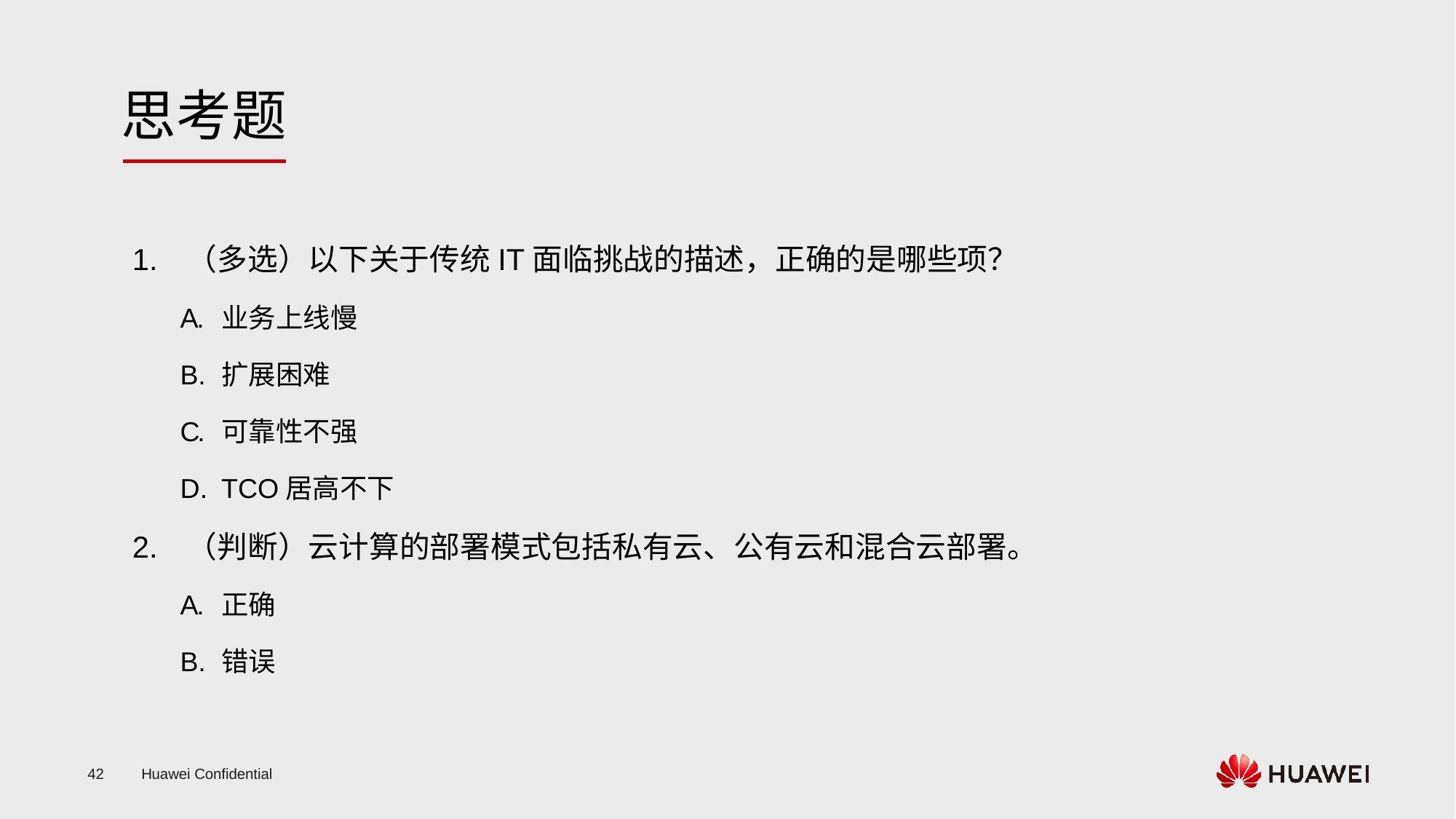

（多选）以下关于传统IT面临挑战的描述，正确的是哪些项？
业务上线慢
扩展困难
可靠性不强
TCO居高不下
（判断）云计算的部署模式包括私有云、公有云和混合云部署。
正确
错误